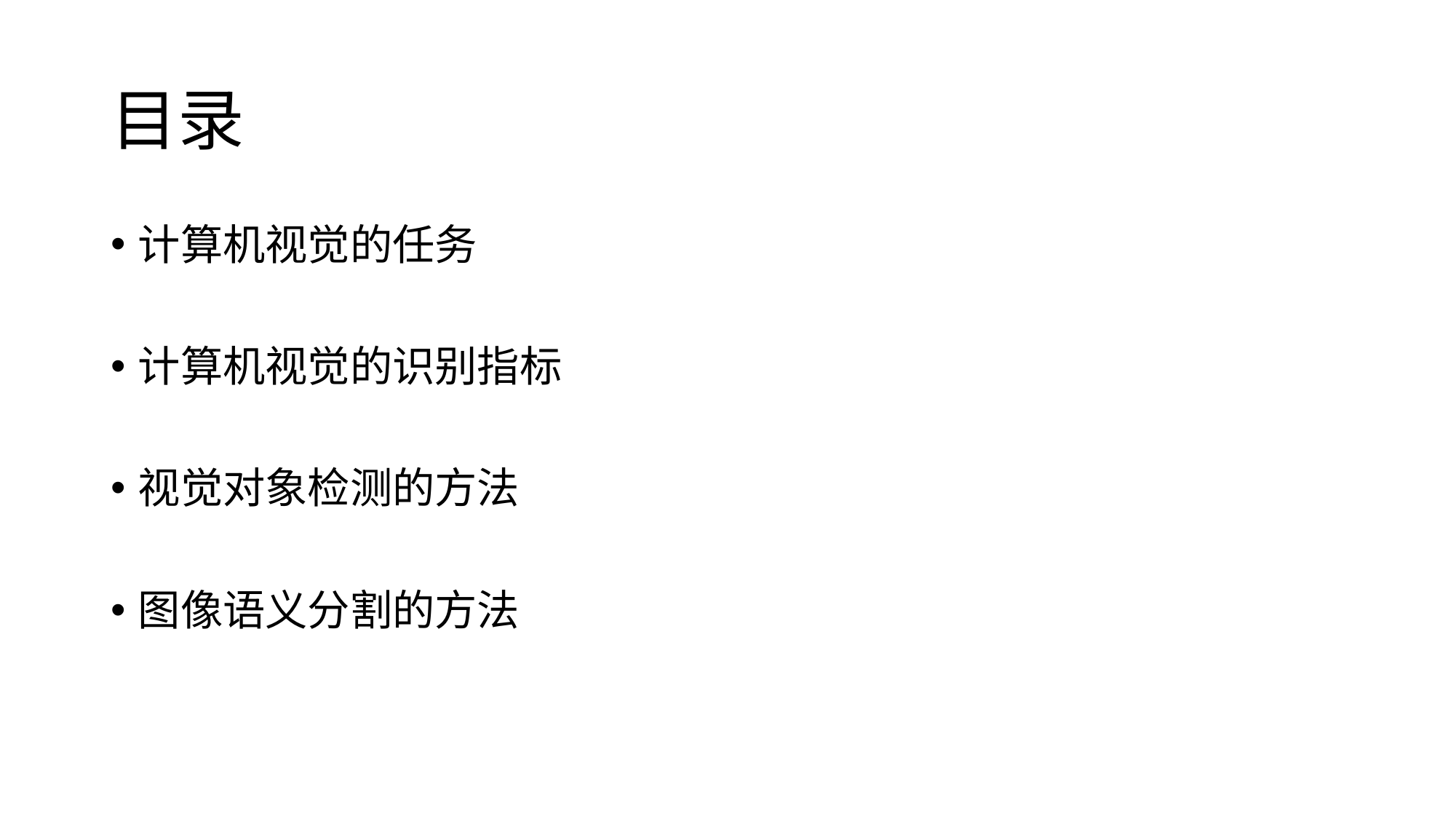

# 目录
计算机视觉的任务

计算机视觉的识别指标

视觉对象检测的方法

图像语义分割的方法